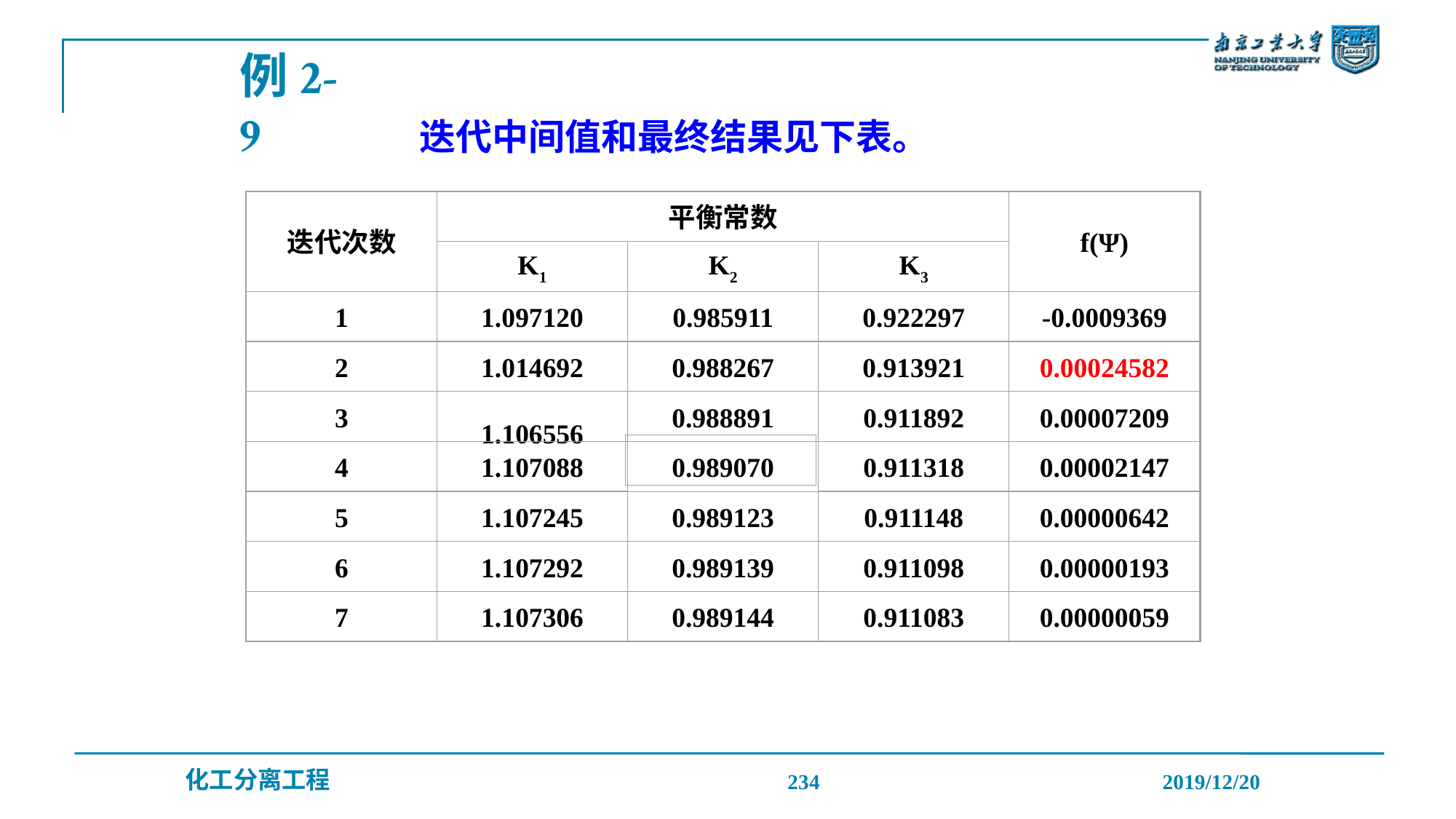

例2-9
迭代中间值和最终结果见下表。

迭代次数

平衡常数

f(Ψ)

K1

K2

K3

1

1.097120

0.985911

0.922297

-0.0009369

2

1.014692

0.988267

0.913921

0.00024582

3

1.106556

0.988891

0.911892

0.00007209

0.989070

4

1.107088

0.911318

0.00002147

5

1.107245

0.989123

0.911148

0.00000642

6

1.107292

0.989139

0.911098

0.00000193

7

1.107306

0.989144

0.911083

0.00000059

234
2019/12/20
化工分离工程